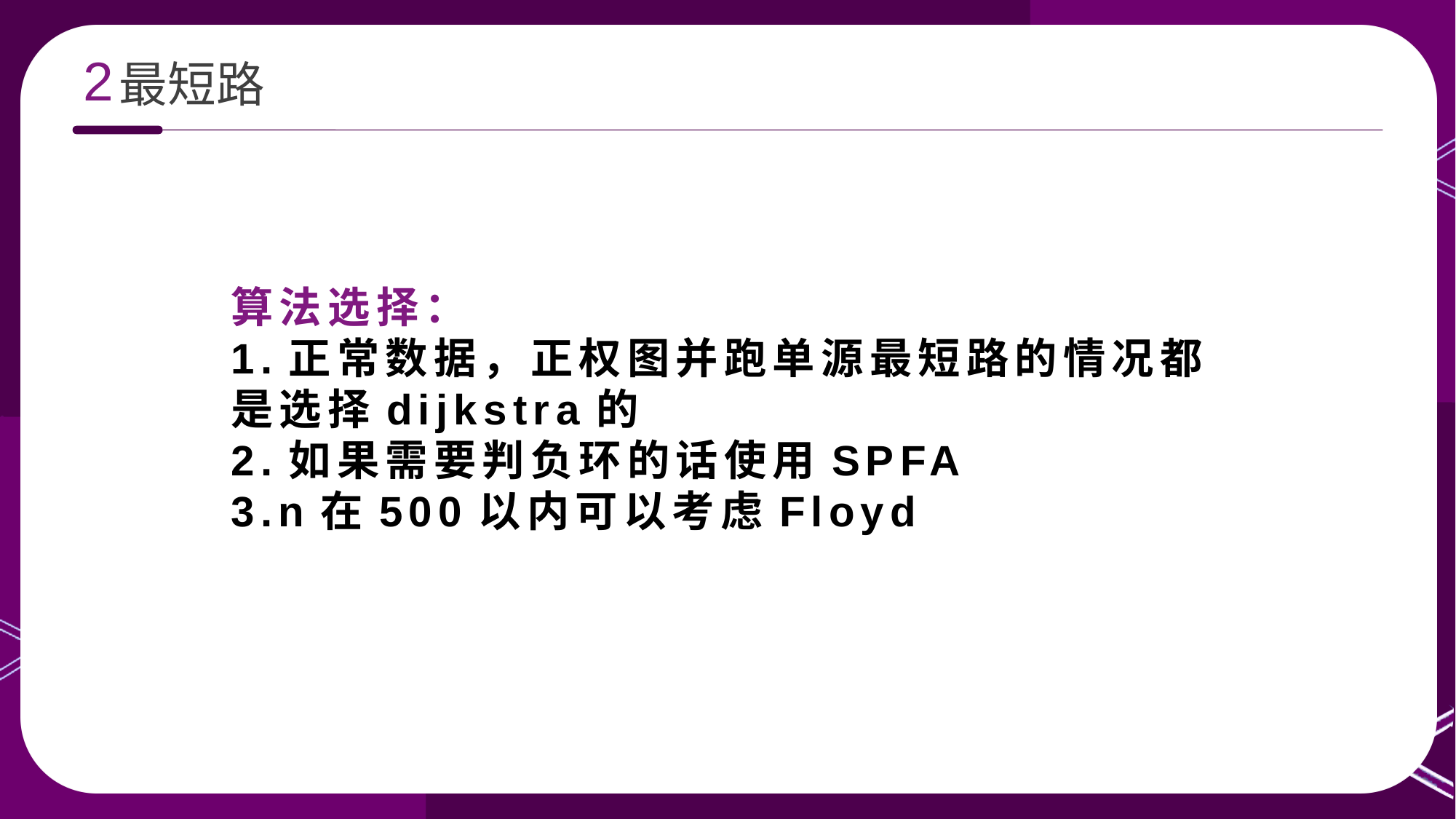

2
最短路

算法选择：
1.正常数据，正权图并跑单源最短路的情况都是选择dijkstra的
2.如果需要判负环的话使用SPFA
3.n在500以内可以考虑Floyd